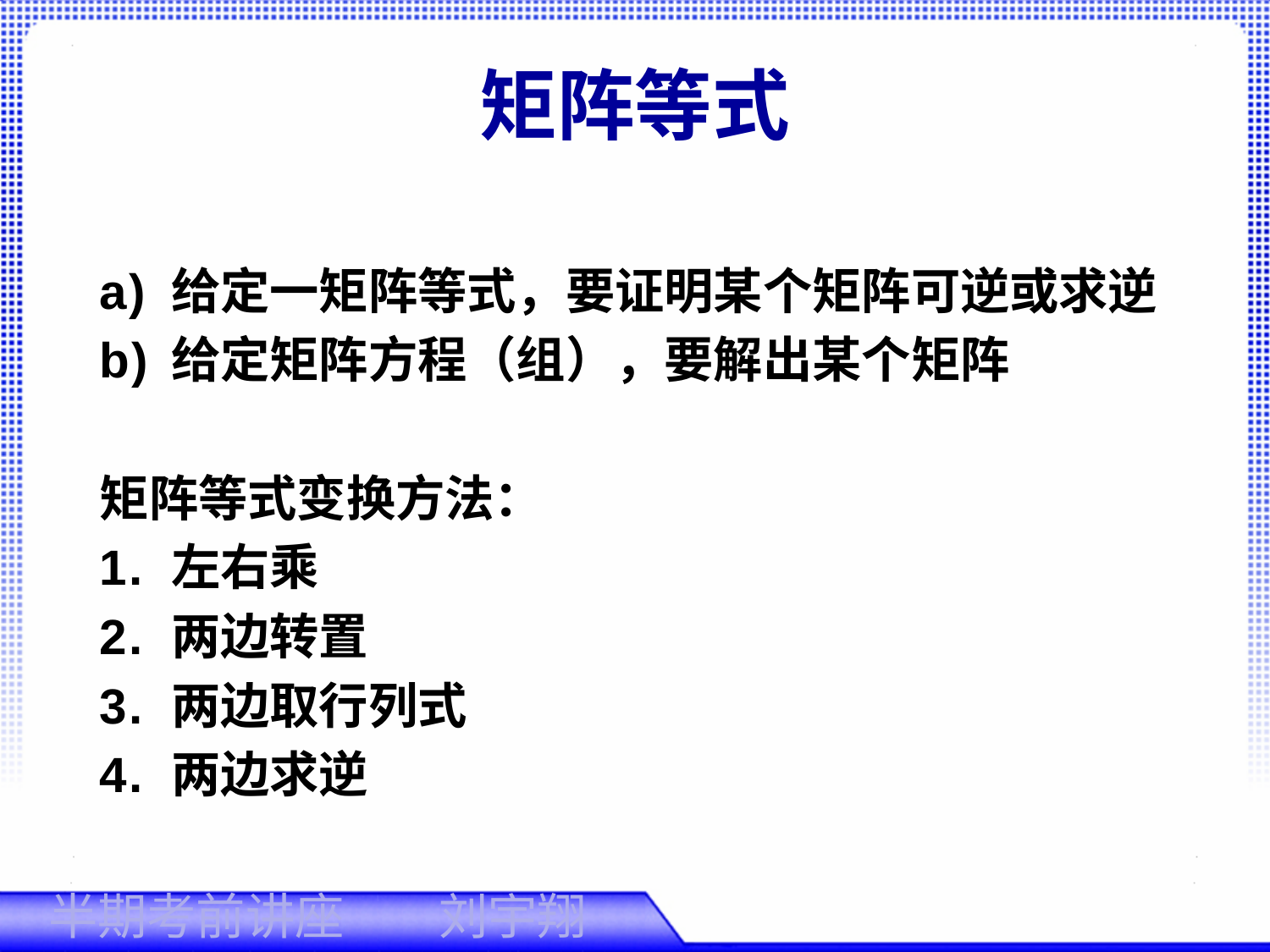

# 矩阵等式
给定一矩阵等式，要证明某个矩阵可逆或求逆
给定矩阵方程（组），要解出某个矩阵

矩阵等式变换方法：
左右乘
两边转置
两边取行列式
两边求逆
刘宇翔
半期考前讲座